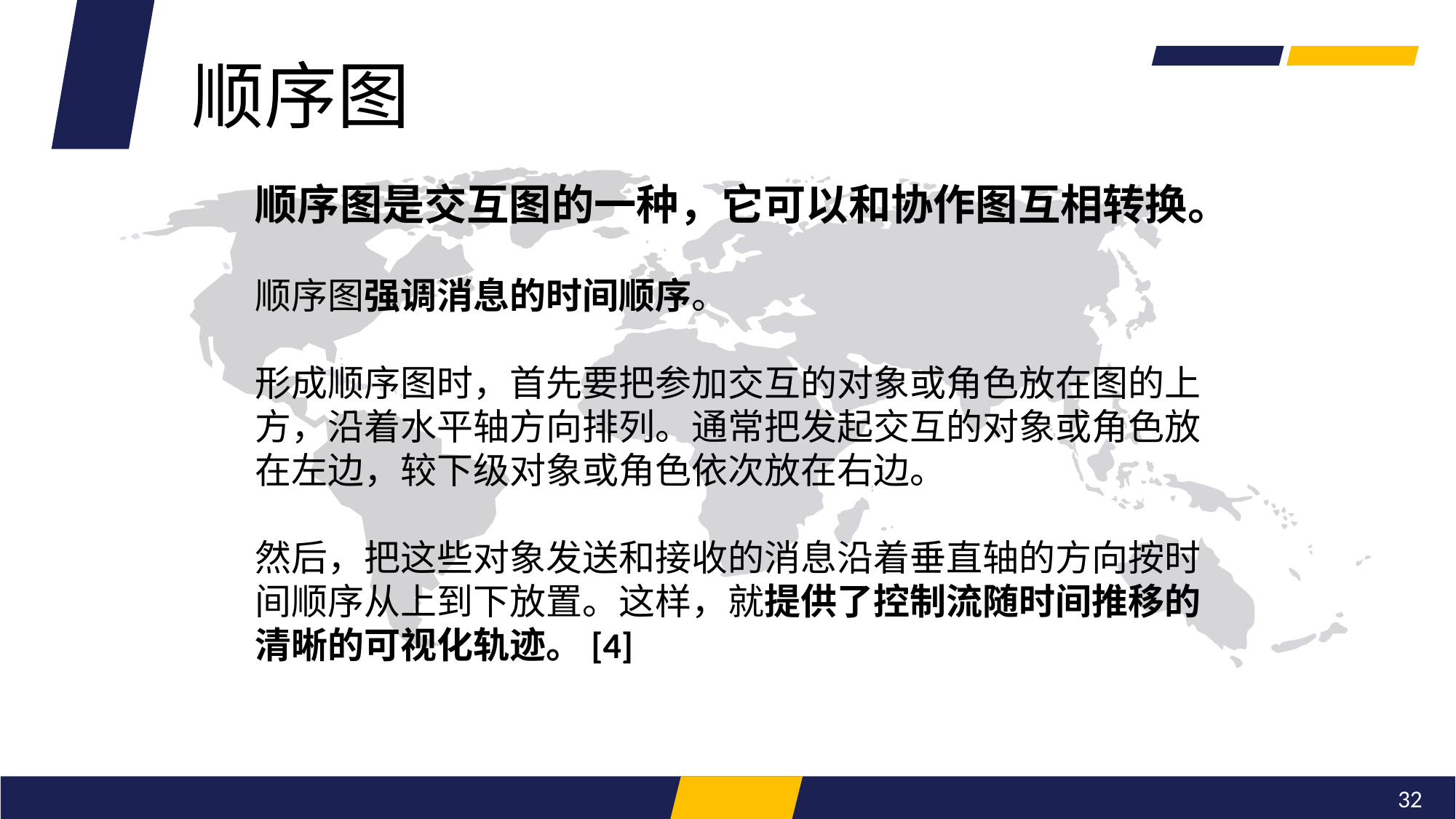

顺序图

顺序图是交互图的一种，它可以和协作图互相转换。

顺序图强调消息的时间顺序。

形成顺序图时，首先要把参加交互的对象或角色放在图的上方，沿着水平轴方向排列。通常把发起交互的对象或角色放在左边，较下级对象或角色依次放在右边。

然后，把这些对象发送和接收的消息沿着垂直轴的方向按时间顺序从上到下放置。这样，就提供了控制流随时间推移的清晰的可视化轨迹。[4]
32